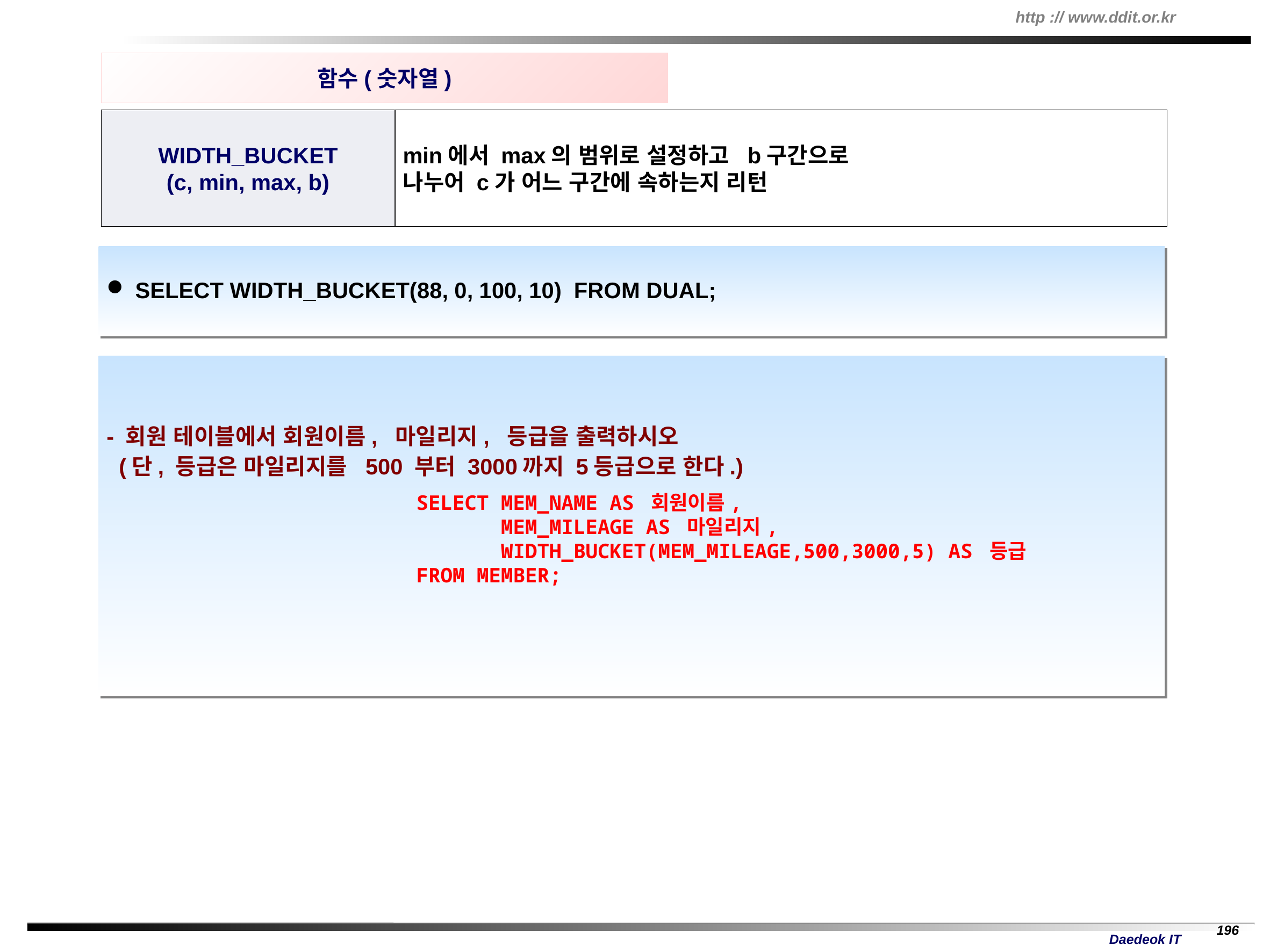

함수(숫자열)
WIDTH_BUCKET
(c, min, max, b)
min에서 max의 범위로 설정하고  b구간으로
나누어 c가 어느 구간에 속하는지 리턴
 SELECT WIDTH_BUCKET(88, 0, 100, 10)  FROM DUAL;
- 회원 테이블에서 회원이름,  마일리지,  등급을 출력하시오
  (단, 등급은 마일리지를  500 부터 3000까지 5등급으로 한다.)

SELECT MEM_NAME AS 회원이름,
       MEM_MILEAGE AS 마일리지,
       WIDTH_BUCKET(MEM_MILEAGE,500,3000,5) AS 등급
FROM MEMBER;